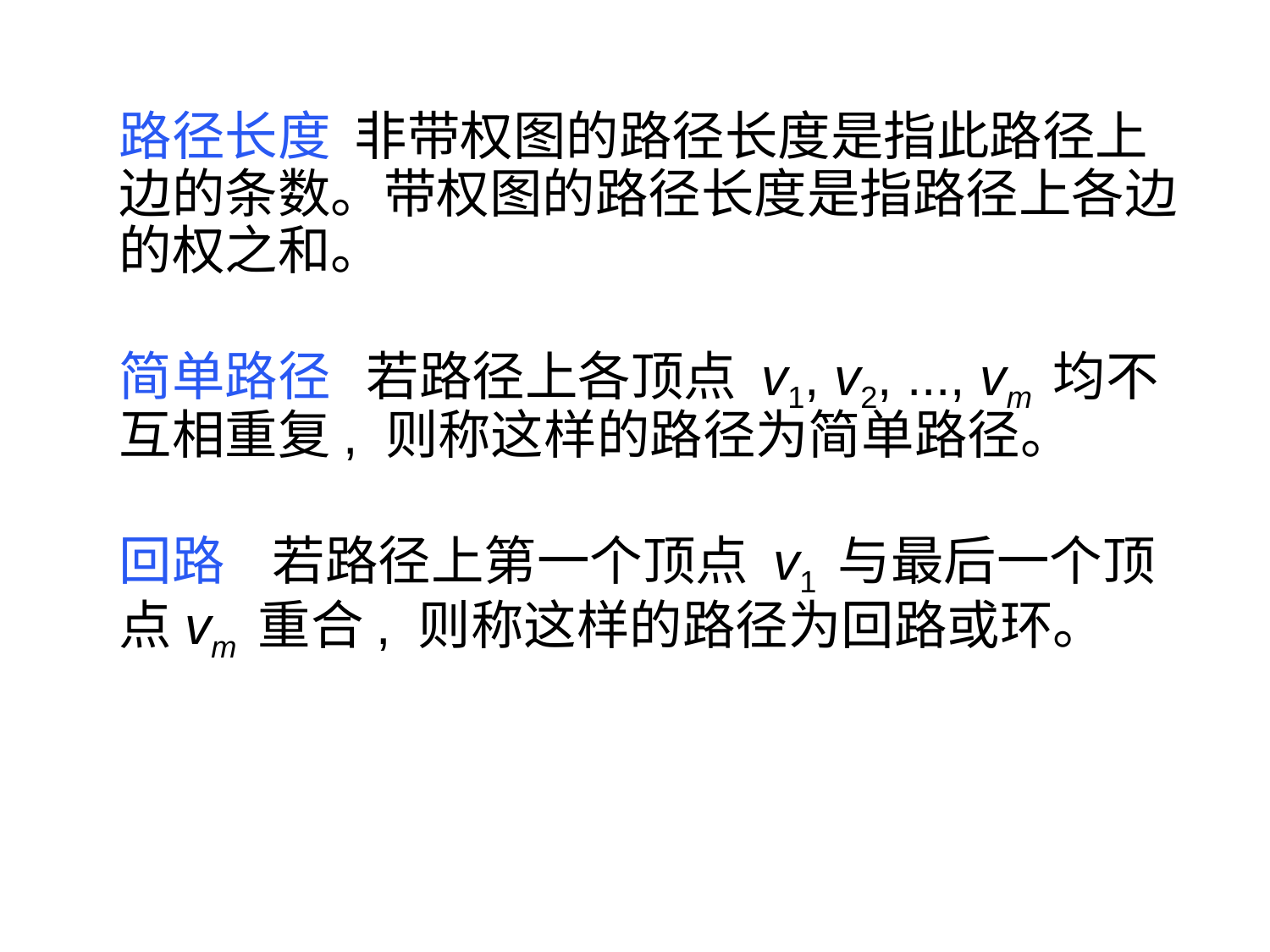

路径长度  非带权图的路径长度是指此路径上边的条数。带权图的路径长度是指路径上各边的权之和。

简单路径   若路径上各顶点 v1, v2, ..., vm 均不 互相重复, 则称这样的路径为简单路径。

回路    若路径上第一个顶点 v1 与最后一个顶点vm 重合, 则称这样的路径为回路或环。